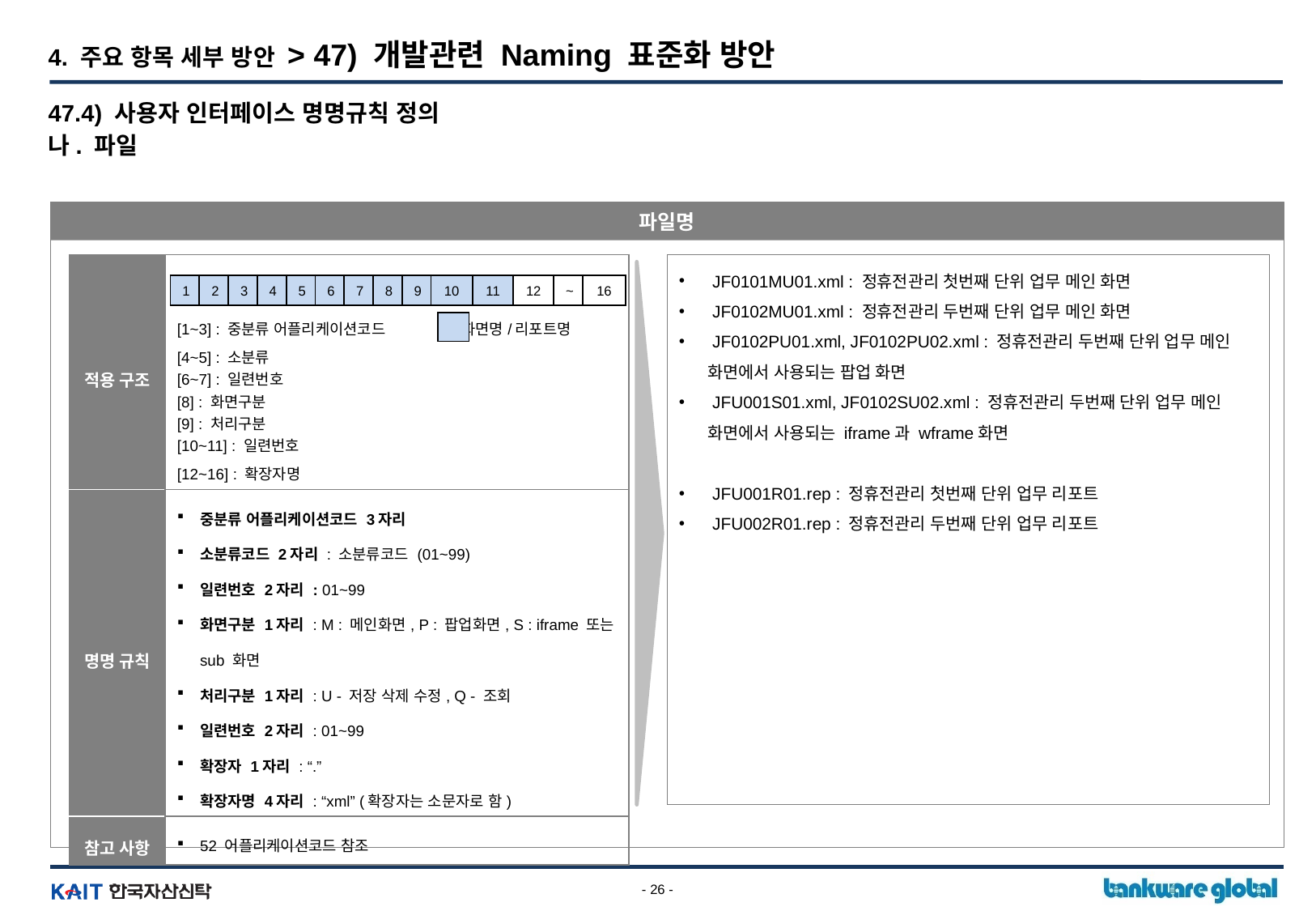

4. 주요 항목 세부 방안 > 47) 개발관련 Naming 표준화 방안
47.4) 사용자 인터페이스 명명규칙 정의
나. 파일

파일명
| 적용 구조 | [1~3] : 중분류 어플리케이션코드 : 화면명/리포트명 [4~5] : 소분류 [6~7] : 일련번호 [8] : 화면구분 [9] : 처리구분 [10~11] : 일련번호 [12~16] : 확장자명 |
| --- | --- |
| 명명 규칙 | 중분류 어플리케이션코드 3자리 소분류코드 2자리 : 소분류코드 (01~99) 일련번호 2자리 : 01~99 화면구분 1자리 : M : 메인화면, P : 팝업화면, S : iframe 또는 sub 화면 처리구분 1자리 : U - 저장 삭제 수정, Q - 조회 일련번호 2자리 : 01~99 확장자 1자리 : “.” 확장자명 4자리 : “xml” (확장자는 소문자로 함) |
| 참고 사항 | 52 어플리케이션코드 참조 |
 JF0101MU01.xml : 정휴전관리 첫번째 단위 업무 메인 화면
 JF0102MU01.xml : 정휴전관리 두번째 단위 업무 메인 화면
 JF0102PU01.xml, JF0102PU02.xml : 정휴전관리 두번째 단위 업무 메인 화면에서 사용되는 팝업 화면
 JFU001S01.xml, JF0102SU02.xml : 정휴전관리 두번째 단위 업무 메인 화면에서 사용되는 iframe과 wframe화면

 JFU001R01.rep : 정휴전관리 첫번째 단위 업무 리포트
 JFU002R01.rep : 정휴전관리 두번째 단위 업무 리포트

| 1 | 2 | 3 | 4 | 5 | 6 | 7 | 8 | 9 | 10 | 11 | 12 | ~ | 16 |
| --- | --- | --- | --- | --- | --- | --- | --- | --- | --- | --- | --- | --- | --- |